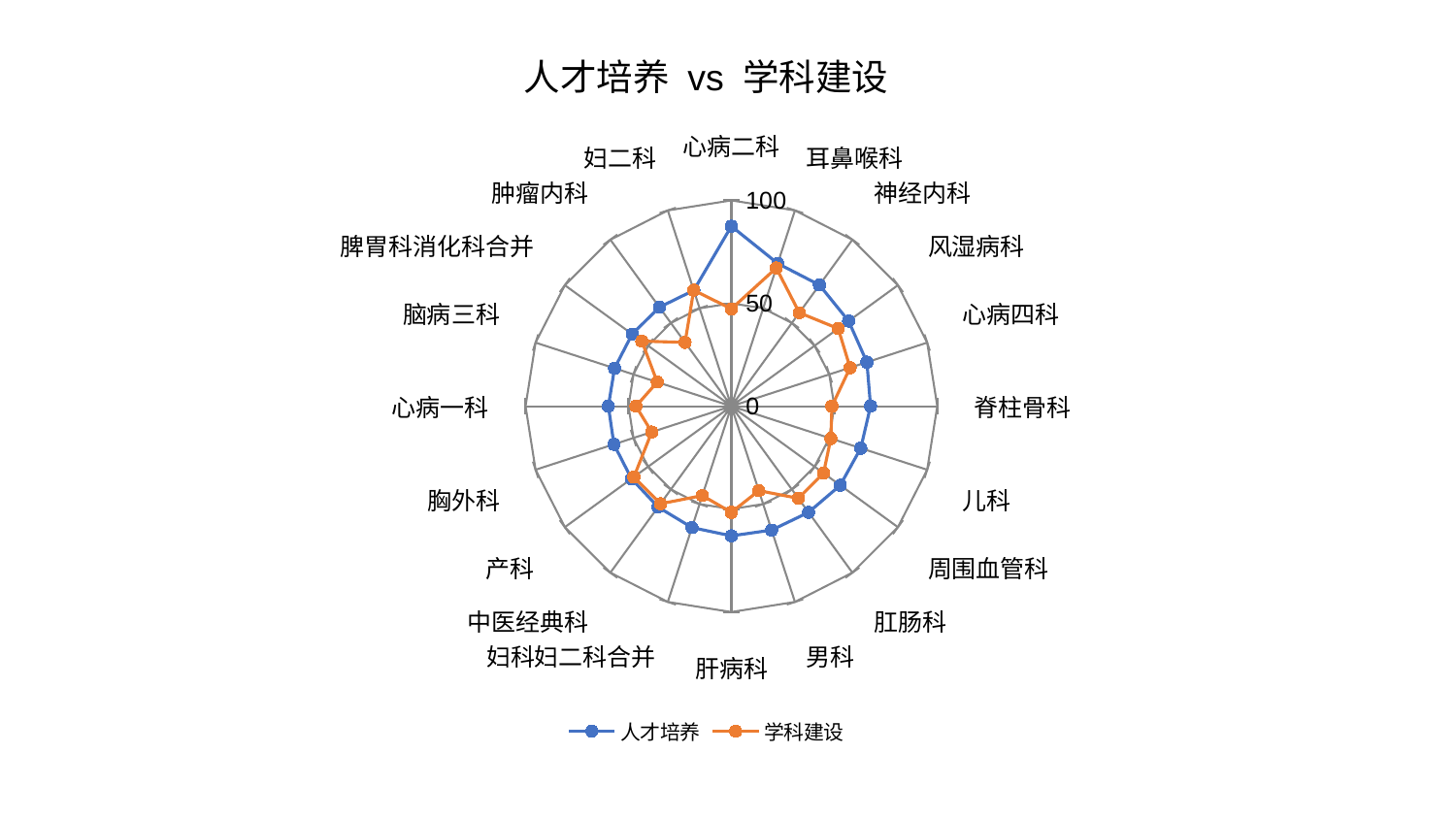

### Chart: 人才培养 vs 学科建设

| Category | 人才培养 | 学科建设 |
|---|---|---|
| 心病二科 | 87.47034847419407 | 47.289739829583226 |
| 耳鼻喉科 | 72.91538625723489 | 70.61538706815759 |
| 神经内科 | 72.7849735363078 | 56.15933954027432 |
| 风湿病科 | 70.39502053697642 | 64.17211381936917 |
| 心病四科 | 69.20366859710943 | 60.6456536683763 |
| 脊柱骨科 | 67.60662708272875 | 48.832981401980916 |
| 儿科 | 66.09541534761401 | 50.807574686892444 |
| 周围血管科 | 65.37409751927201 | 55.335386440700496 |
| 肛肠科 | 63.796444333650605 | 55.33544515247477 |
| 男科 | 63.288235429496524 | 43.155303947580535 |
| 肝病科 | 63.00526015752701 | 51.586104152491345 |
| 妇科妇二科合并 | 62.02278104706892 | 45.67772517827559 |
| 中医经典科 | 60.578220436010035 | 58.619301094611735 |
| 产科 | 60.0083405699957 | 58.55809721885897 |
| 胸外科 | 60.0055523227118 | 40.6750412702736 |
| 心病一科 | 59.76143002475288 | 46.3606600198347 |
| 脑病三科 | 59.659041504672615 | 37.85775229591353 |
| 脾胃科消化科合并 | 59.59604769624295 | 53.77206666783352 |
| 肿瘤内科 | 59.44352912787199 | 38.31485927140139 |
| 妇二科 | 59.16870197985654 | 59.26066471385432 |
86